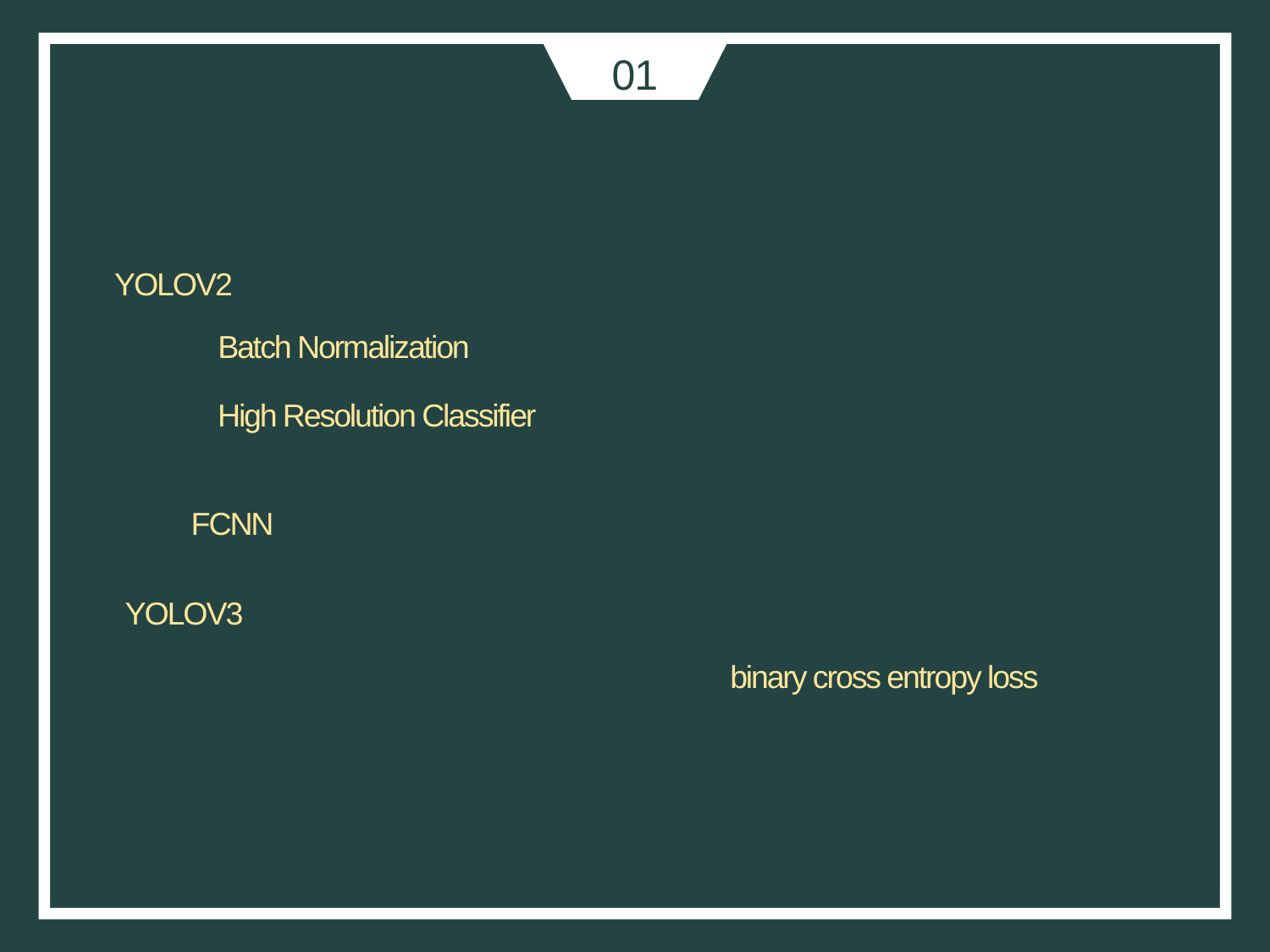

01
YOLO (You Only Look Once) 버전 별 특징
1. YOLOV2 (YOLO 9000)
1-1. Batch Normalization 적용 : 모든 컨볼루션 레이어에 배치 정규화를 추가
1-2. High Resolution Classifier : 고해상도 이미지로
classification network를 먼저 학습시킨 후 Object detection에 fine tuning
1-3. FCNN : 기존 Fully connected Layer를 전부 Convolution Layer로 대체
2. YOLOV3
2-1. 소프트맥스를 없애고 모든 클래스에 대해 binary cross entropy loss로 변경
2-2. Darknet-19에서 Darknet-59로 변경
2-3. 3개의 스케일에 대해 Prediction을 하여 작은 물체를 탐지 못하는 단점을 보완